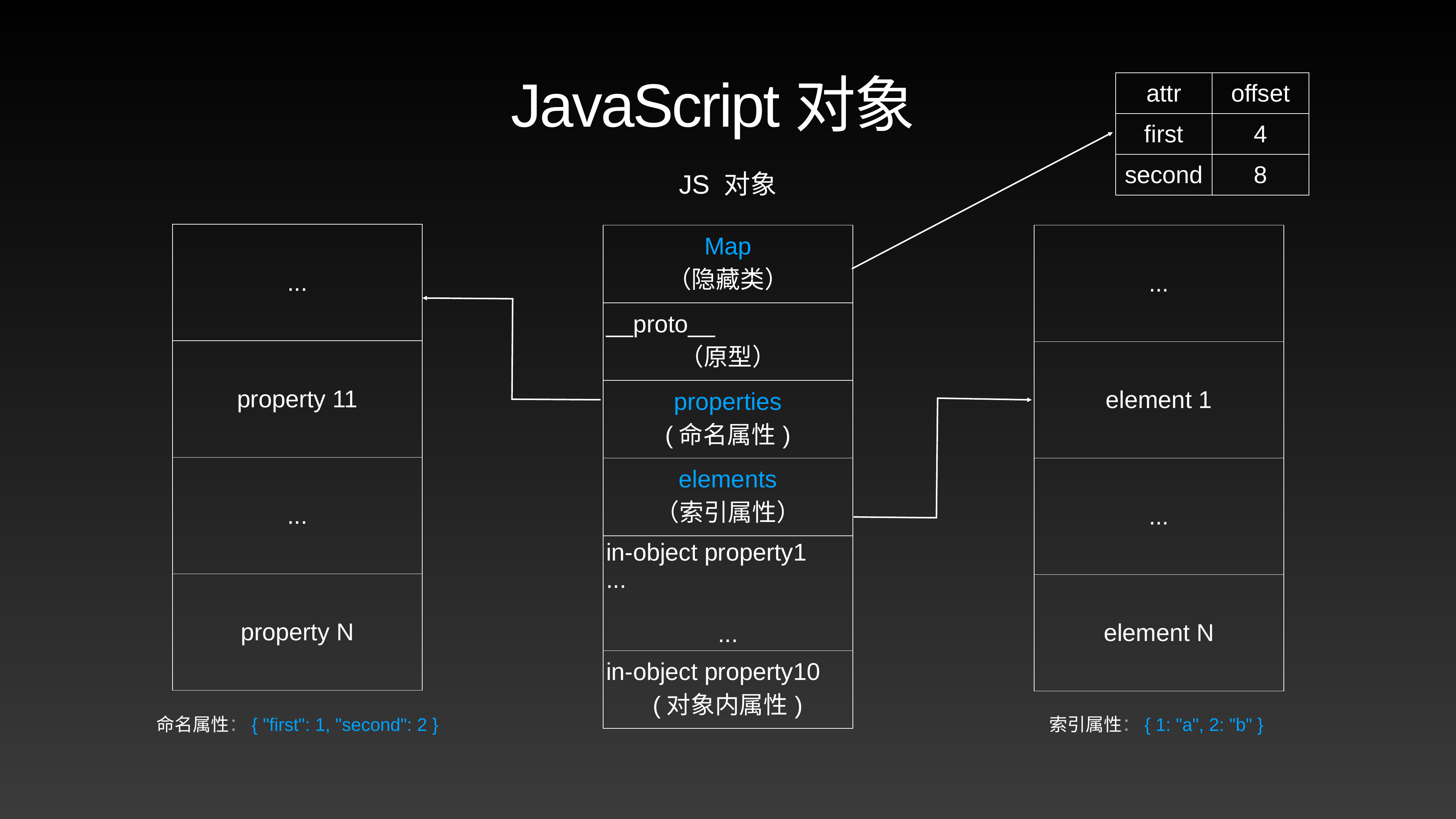

# JavaScript对象
| attr | offset |
| --- | --- |
| first | 4 |
| second | 8 |

JS 对象
| ... |
| --- |
| property 11 |
| ... |
| property N |
| Map （隐藏类） |
| --- |
| \_\_proto\_\_ （原型） |
| properties (命名属性) |
| elements （索引属性） |
| in-object property1 ... ... |
| in-object property10 (对象内属性) |
| ... |
| --- |
| element 1 |
| ... |
| element N |

命名属性：{ "first": 1, "second": 2 }
索引属性：{ 1: "a", 2: "b" }